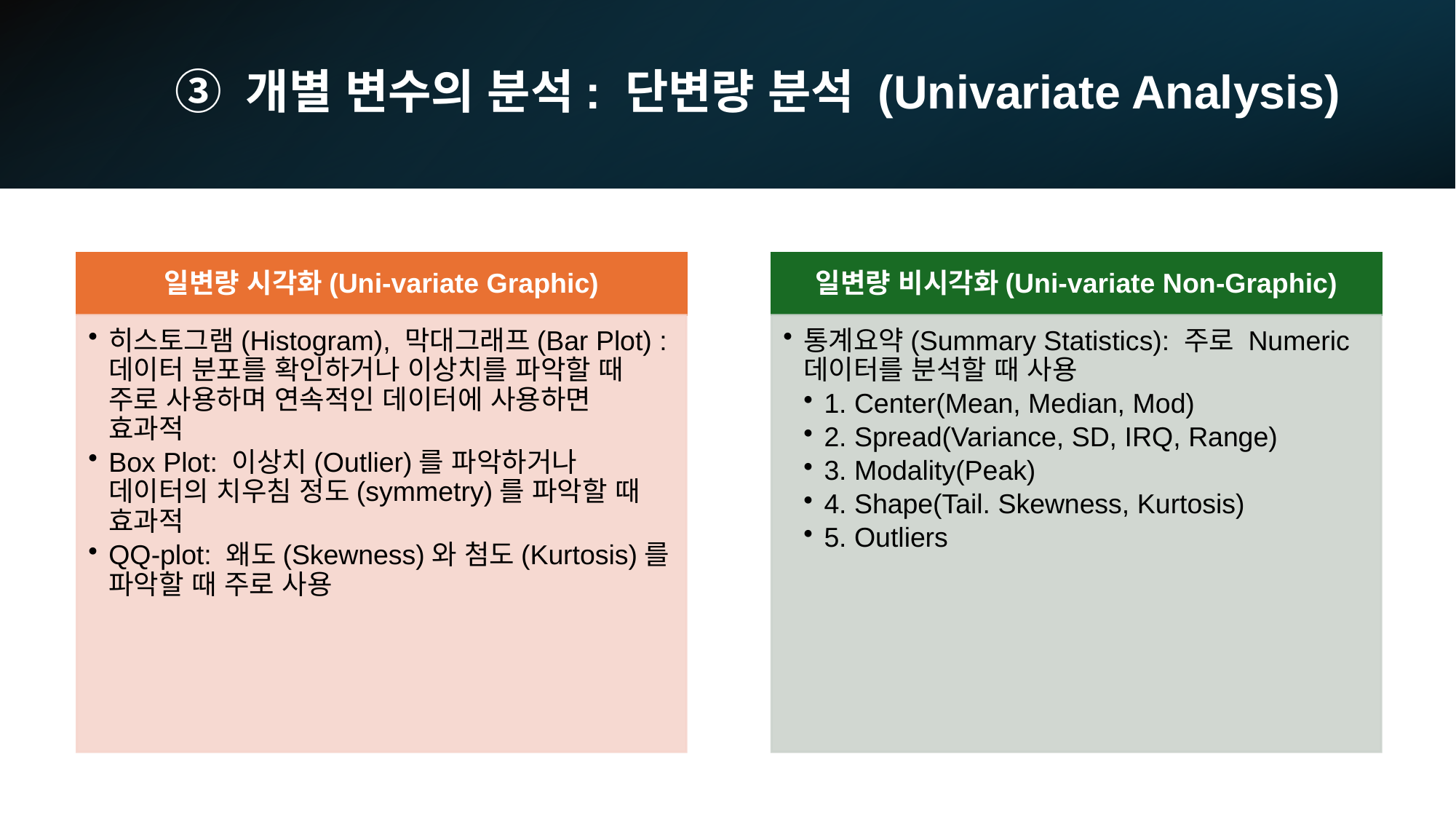

# ③ 개별 변수의 분석: 단변량 분석 (Univariate Analysis)
일변량 시각화(Uni-variate Graphic)
히스토그램(Histogram), 막대그래프(Bar Plot) : 데이터 분포를 확인하거나 이상치를 파악할 때 주로 사용하며 연속적인 데이터에 사용하면 효과적
Box Plot: 이상치(Outlier)를 파악하거나 데이터의 치우침 정도(symmetry)를 파악할 때 효과적
QQ-plot: 왜도(Skewness)와 첨도(Kurtosis)를 파악할 때 주로 사용
일변량 비시각화(Uni-variate Non-Graphic)
통계요약(Summary Statistics): 주로 Numeric 데이터를 분석할 때 사용
1. Center(Mean, Median, Mod)
2. Spread(Variance, SD, IRQ, Range)
3. Modality(Peak)
4. Shape(Tail. Skewness, Kurtosis)
5. Outliers